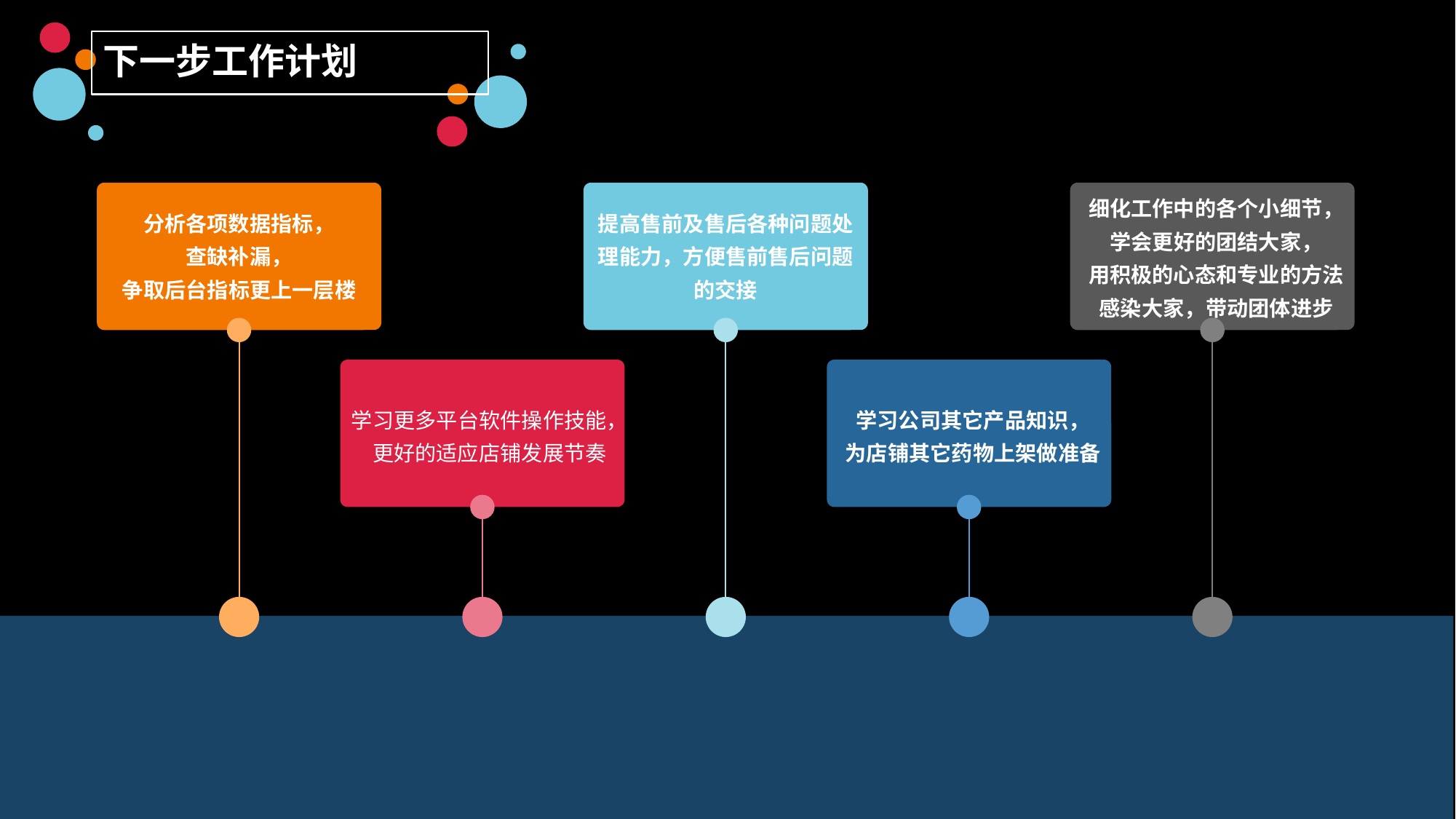

下一步工作计划

分析各项数据指标，
查缺补漏，
争取后台指标更上一层楼

提高售前及售后各种问题处
理能力，方便售前售后问题
的交接

细化工作中的各个小细节，
学会更好的团结大家，
用积极的心态和专业的方法
感染大家，带动团体进步

学习更多平台软件操作技能，
更好的适应店铺发展节奏

学习公司其它产品知识，
为店铺其它药物上架做准备